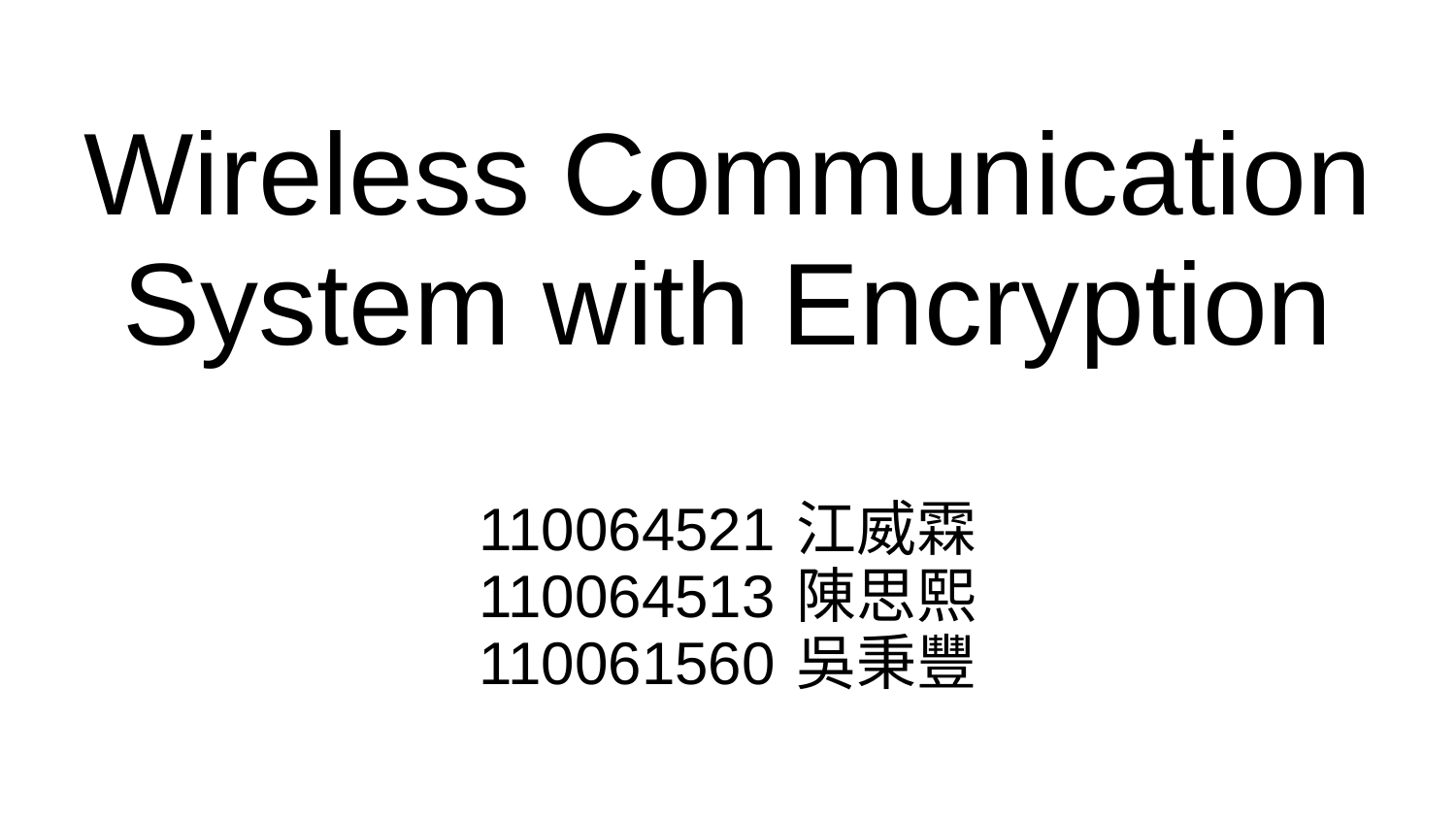

# Wireless Communication System with Encryption
110064521 江威霖
110064513 陳思熙
110061560 吳秉豐